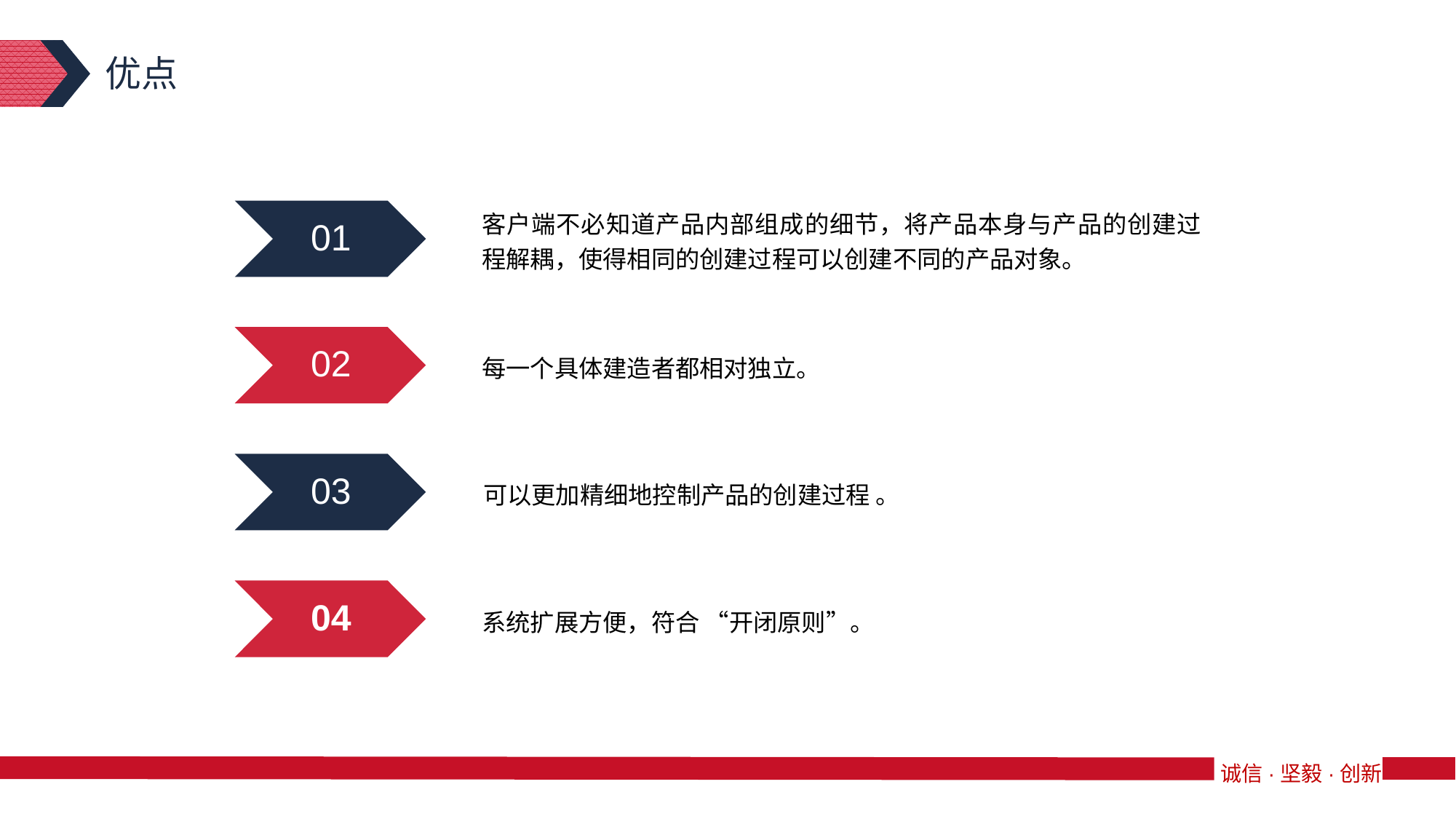

优点
客户端不必知道产品内部组成的细节，将产品本身与产品的创建过程解耦，使得相同的创建过程可以创建不同的产品对象。
01
02
每一个具体建造者都相对独立。
03
可以更加精细地控制产品的创建过程 。
04
系统扩展方便，符合 “开闭原则”。
诚信·坚毅·创新